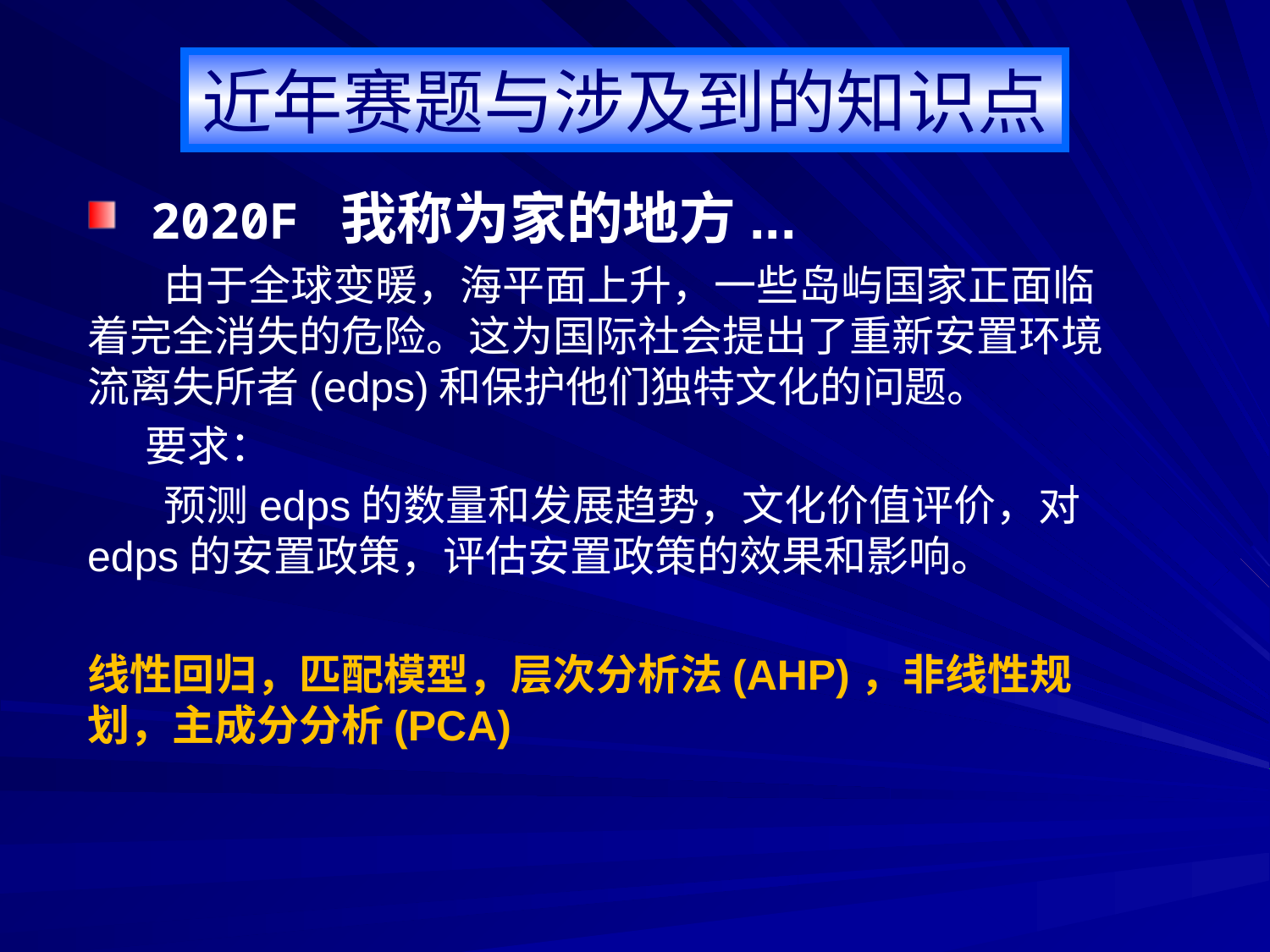

近年赛题与涉及到的知识点
2020F 我称为家的地方...
       由于全球变暖，海平面上升，一些岛屿国家正面临着完全消失的危险。这为国际社会提出了重新安置环境流离失所者(edps)和保护他们独特文化的问题。
     要求：
       预测edps的数量和发展趋势，文化价值评价，对edps的安置政策，评估安置政策的效果和影响。

线性回归，匹配模型，层次分析法(AHP)，非线性规划，主成分分析(PCA)